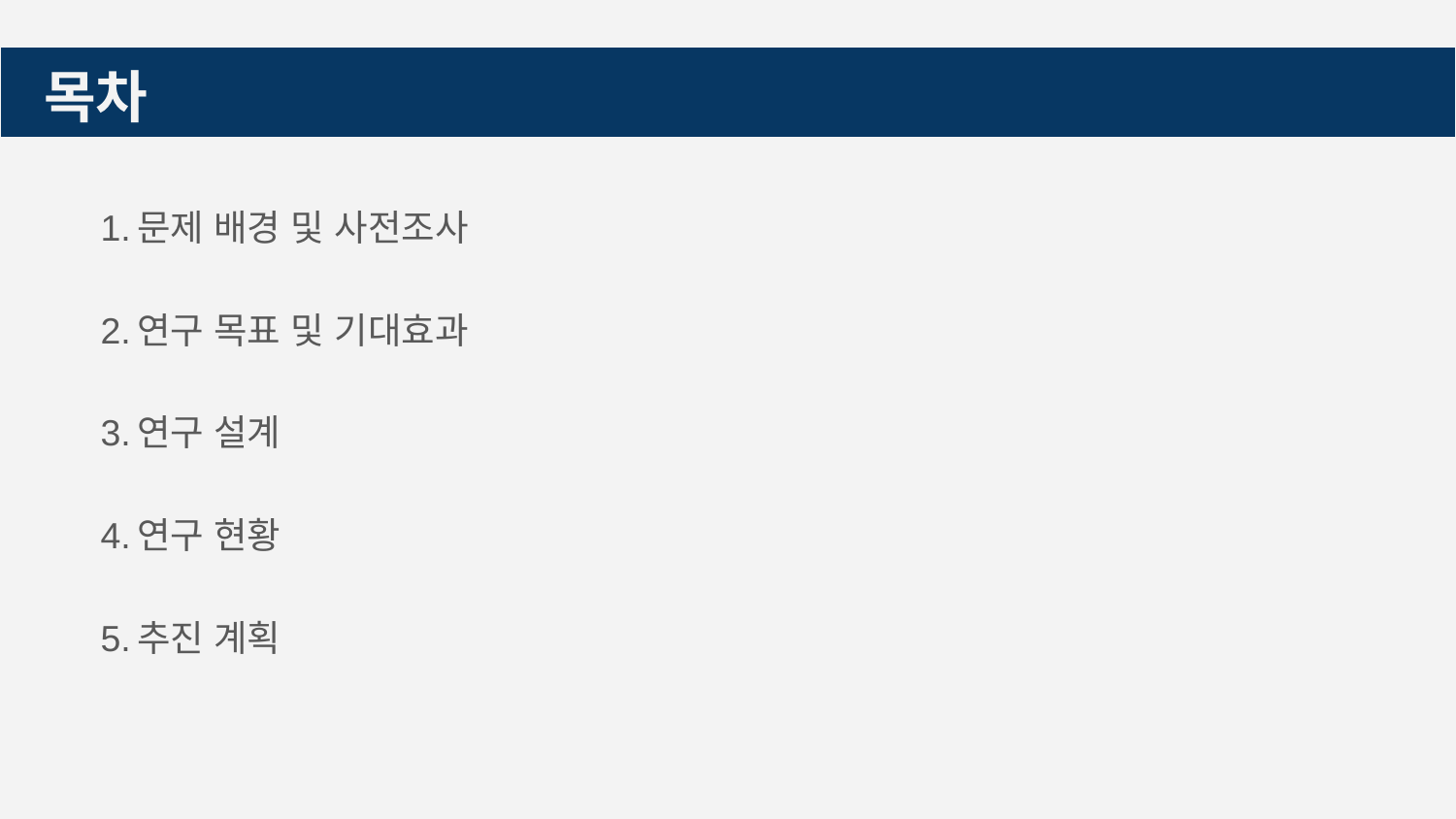

# 목차
문제 배경 및 사전조사
연구 목표 및 기대효과
연구 설계
연구 현황
추진 계획